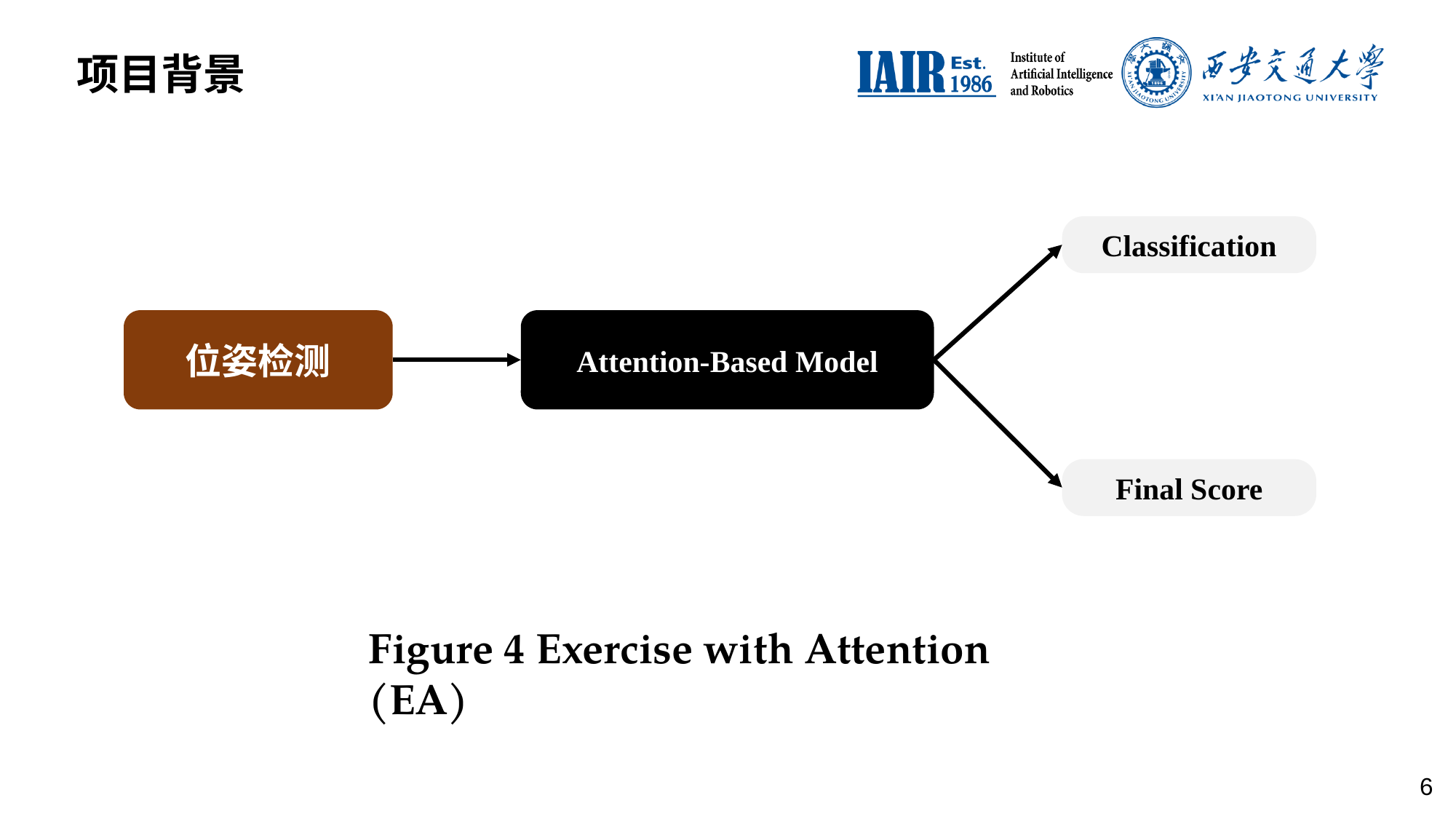

项目背景
Classification
位姿检测
Attention-Based Model
Final Score
Figure 4 Exercise with Attention (EA)
6